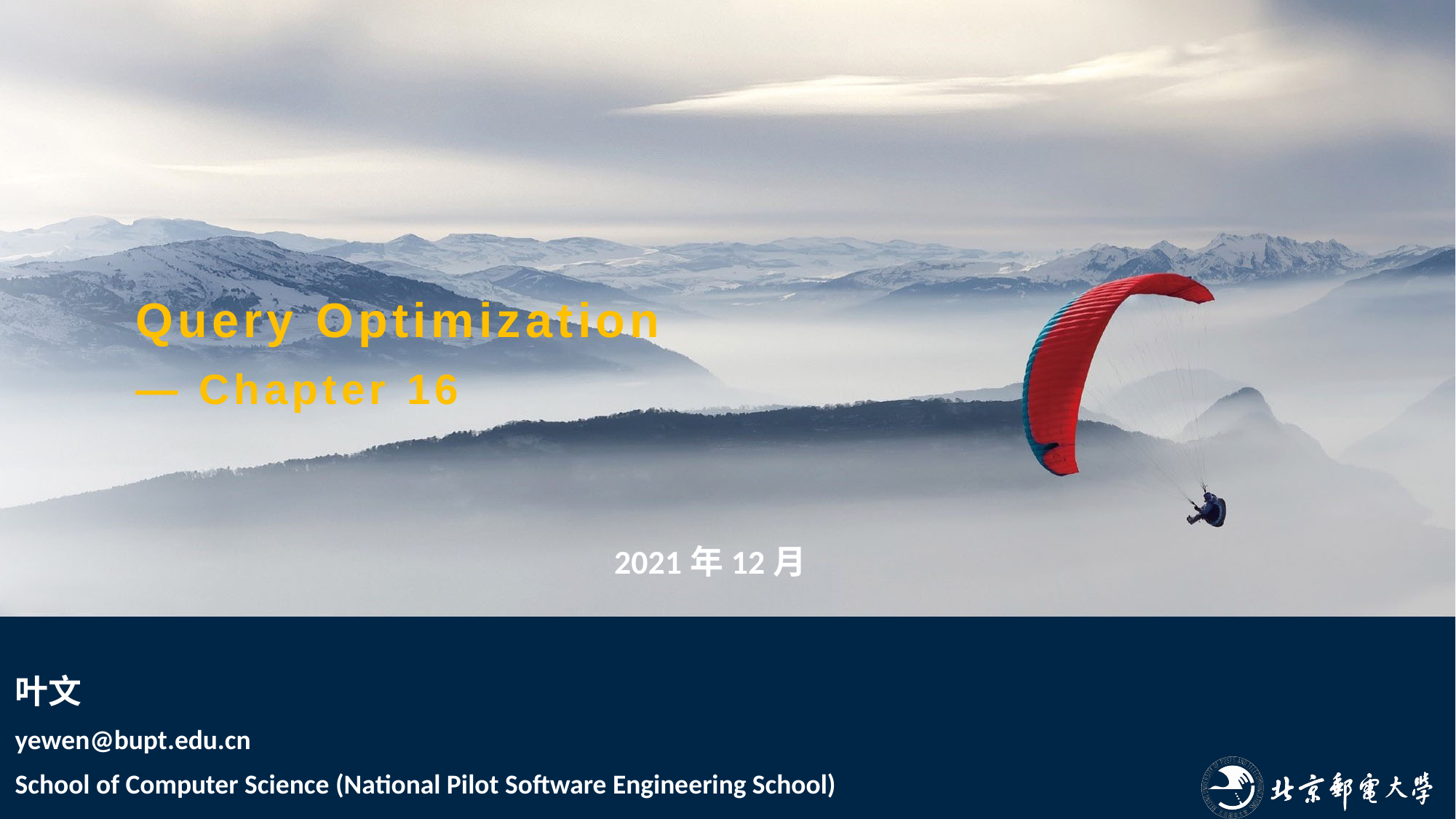

Query Optimization
— Chapter 16
2021年12月

叶文
yewen@bupt.edu.cn
School of Computer Science (National Pilot Software Engineering School)